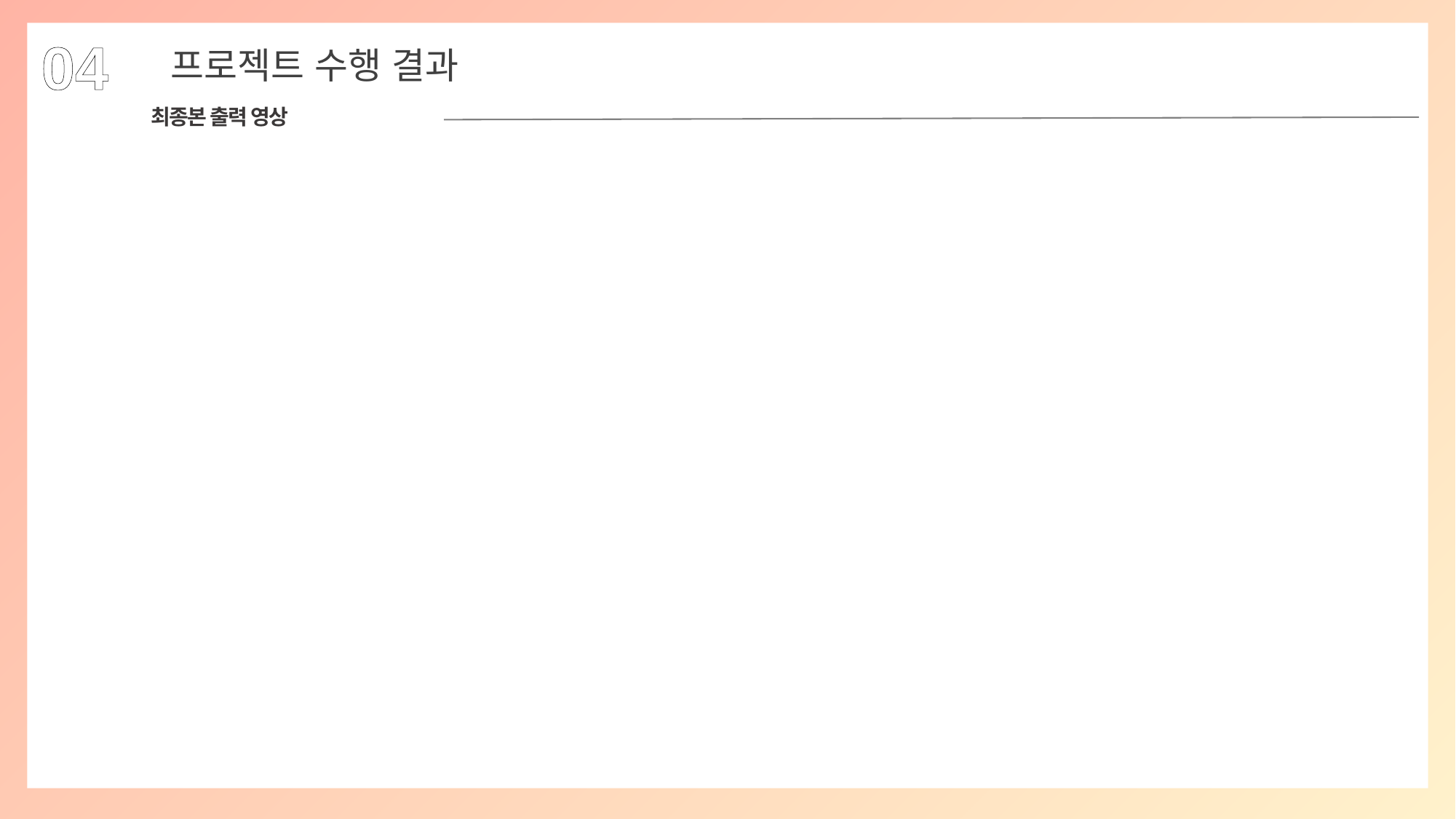

04
프로젝트 수행 결과
최종본 출력 영상